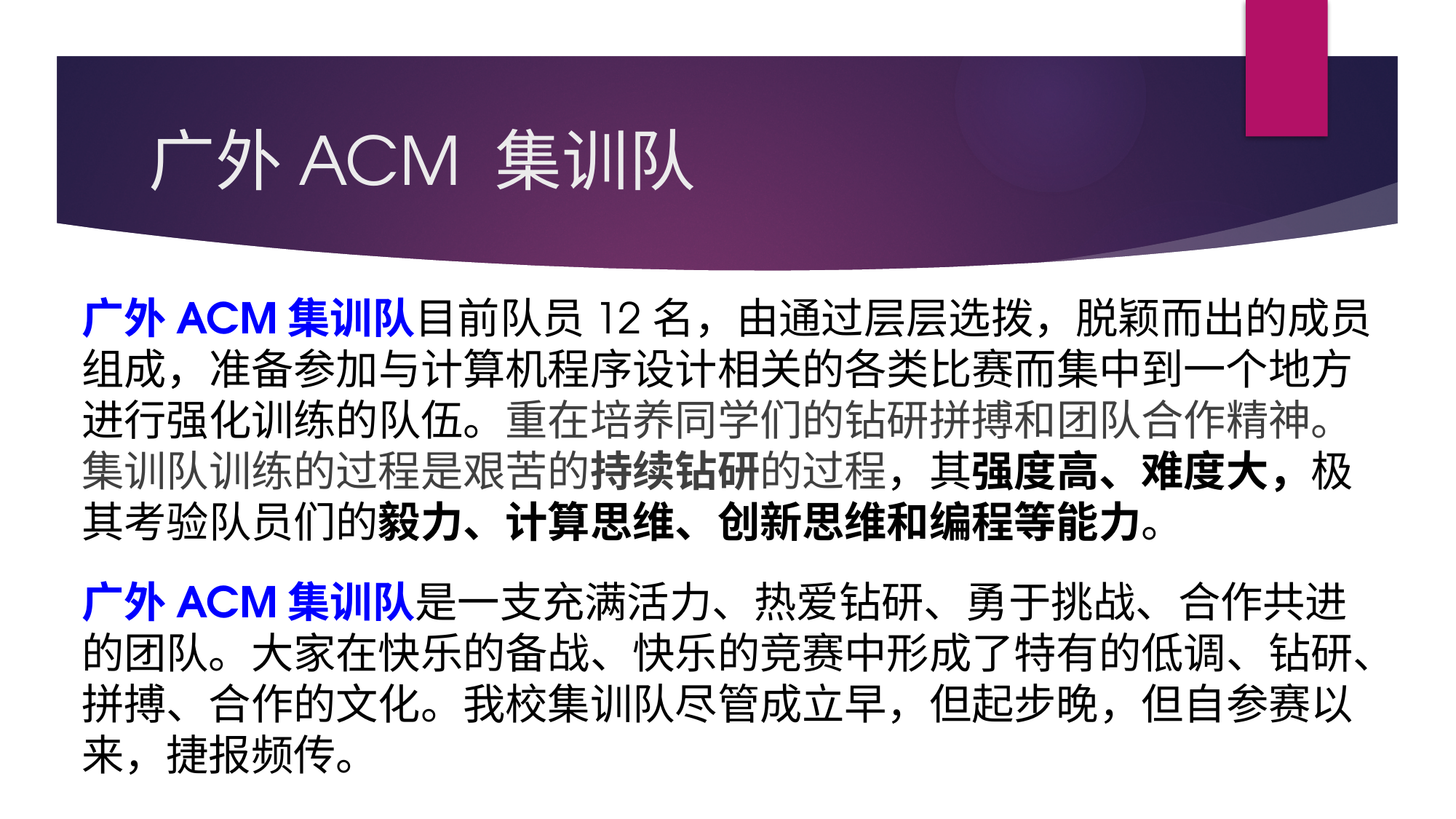

# 广外ACM 集训队
广外ACM集训队目前队员12名，由通过层层选拨，脱颖而出的成员组成，准备参加与计算机程序设计相关的各类比赛而集中到一个地方进行强化训练的队伍。重在培养同学们的钻研拼搏和团队合作精神。集训队训练的过程是艰苦的持续钻研的过程，其强度高、难度大，极其考验队员们的毅力、计算思维、创新思维和编程等能力。
广外ACM集训队是一支充满活力、热爱钻研、勇于挑战、合作共进的团队。大家在快乐的备战、快乐的竞赛中形成了特有的低调、钻研、拼搏、合作的文化。我校集训队尽管成立早，但起步晚，但自参赛以来，捷报频传。